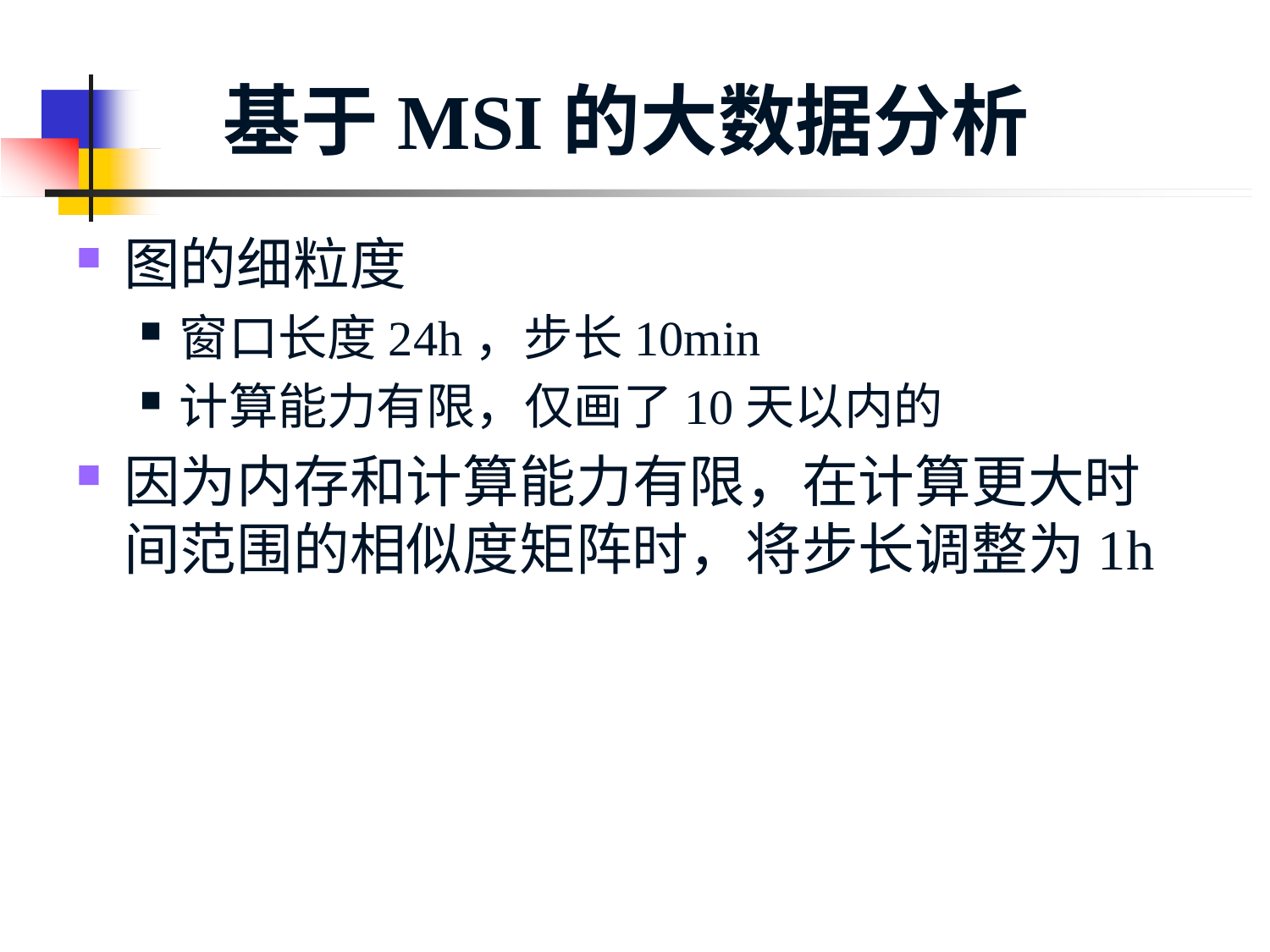

# 基于MSI的大数据分析
图的细粒度
窗口长度24h，步长10min
计算能力有限，仅画了10天以内的
因为内存和计算能力有限，在计算更大时间范围的相似度矩阵时，将步长调整为1h